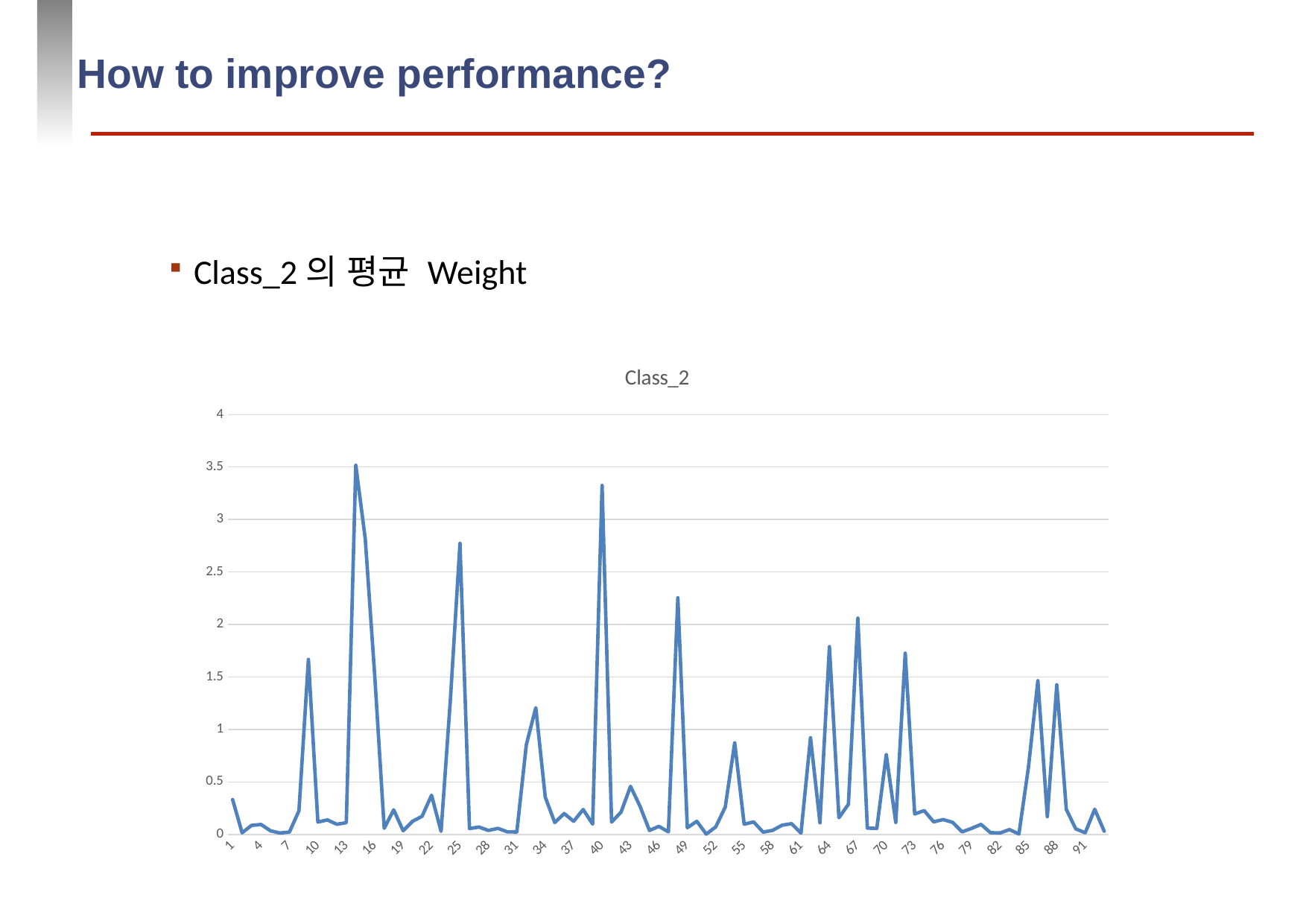

# How to improve performance?
Class_2의 평균 Weight

### Chart:

| Category | Class_2 |
|---|---|